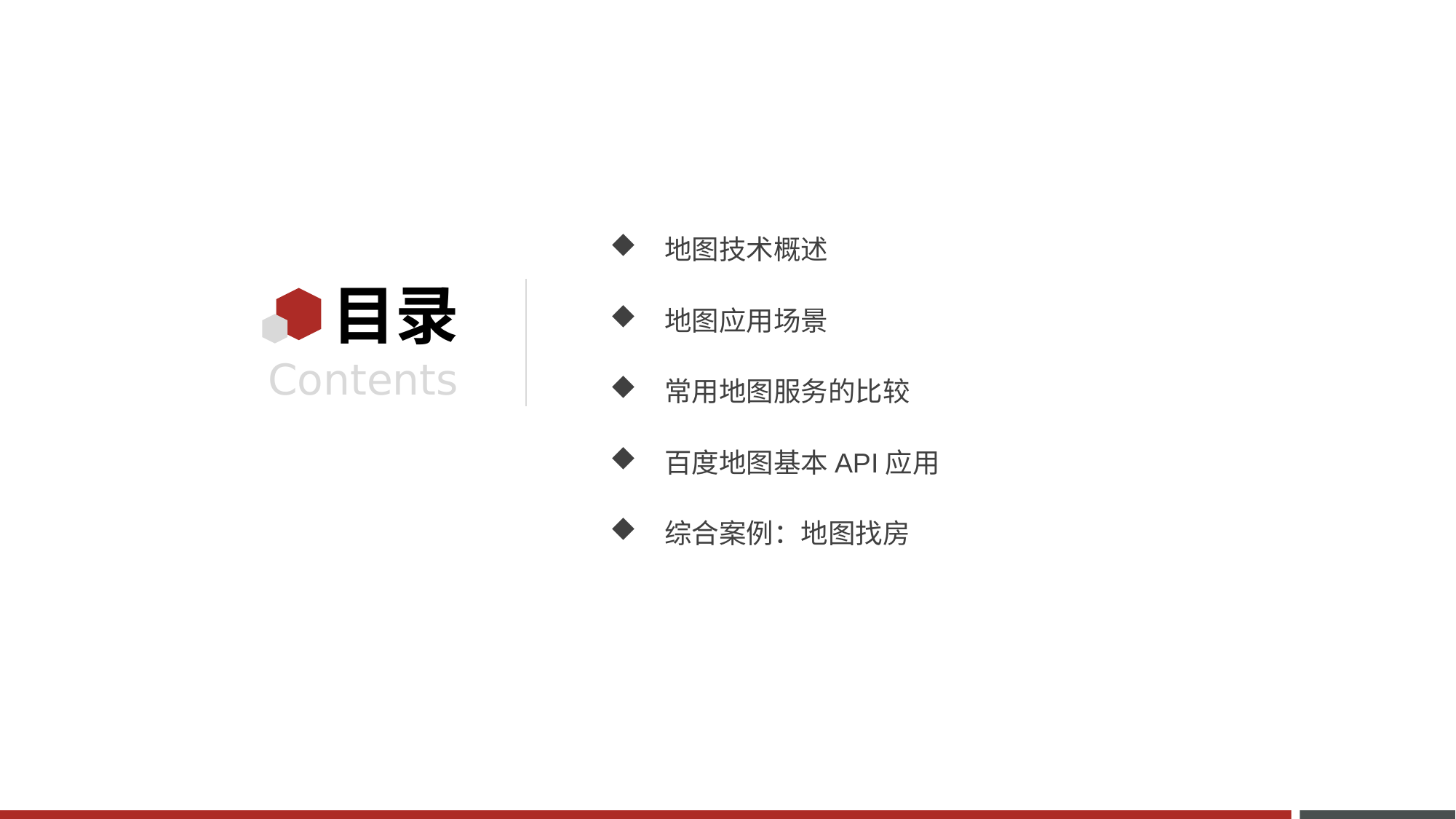

地图技术概述
地图应用场景
常用地图服务的比较
百度地图基本API应用
综合案例：地图找房